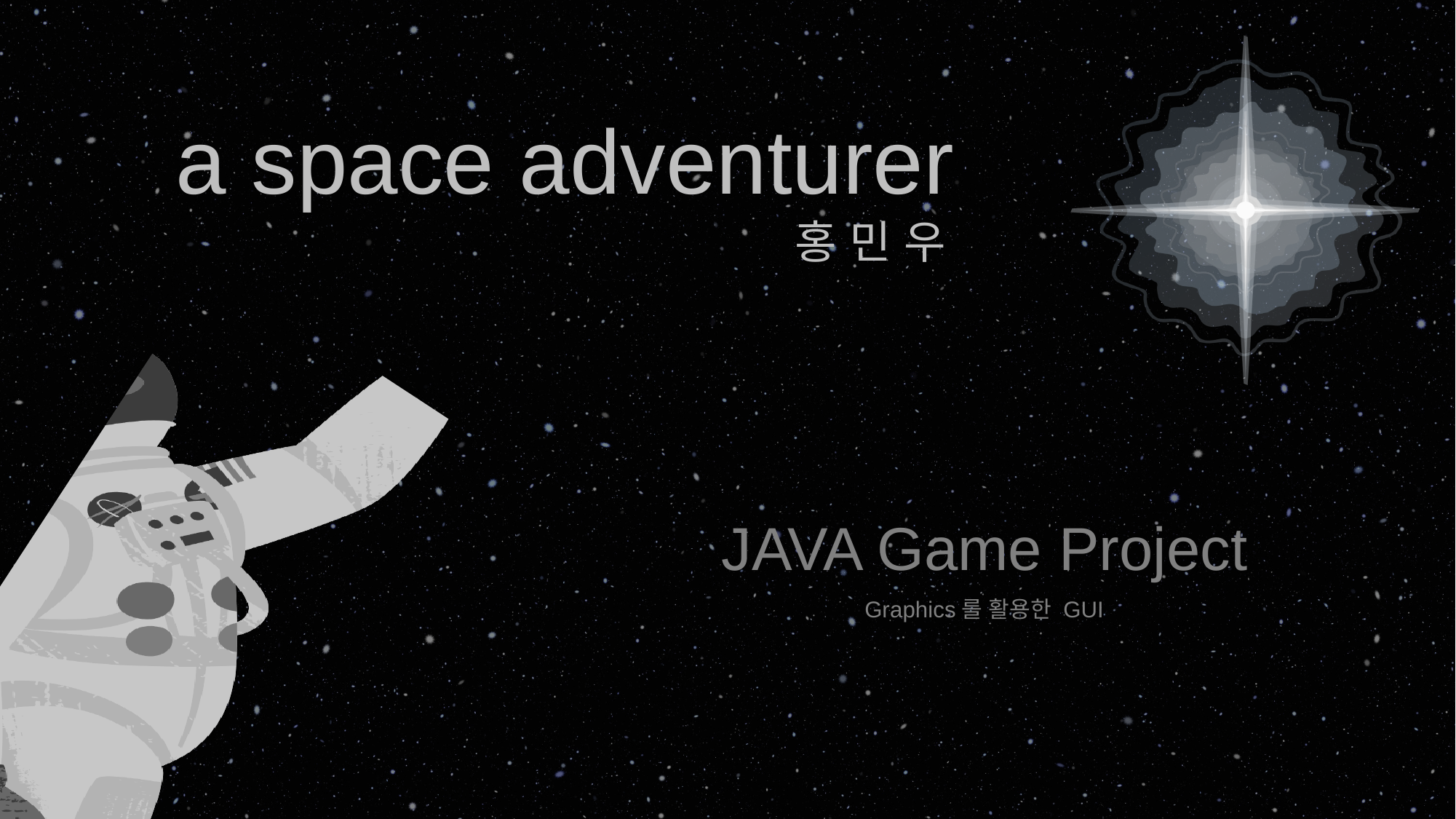

a space adventurer

홍 민 우

JAVA Game Project
Graphics를 활용한 GUI